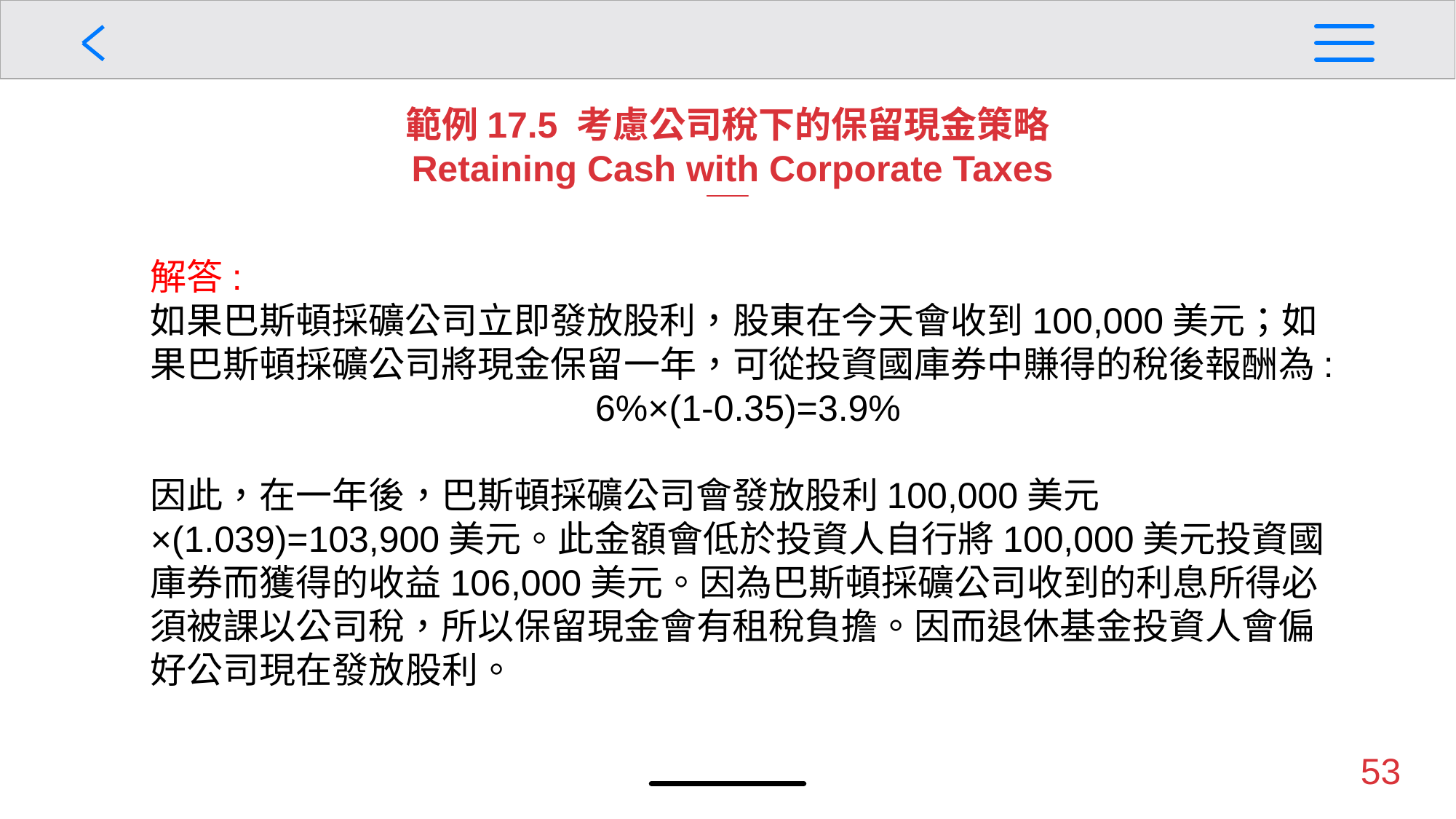

範例17.5 考慮公司稅下的保留現金策略
 Retaining Cash with Corporate Taxes
解答:
如果巴斯頓採礦公司立即發放股利，股東在今天會收到100,000美元；如果巴斯頓採礦公司將現金保留一年，可從投資國庫券中賺得的稅後報酬為:
6%×(1-0.35)=3.9%

因此，在一年後，巴斯頓採礦公司會發放股利100,000美元×(1.039)=103,900美元。此金額會低於投資人自行將100,000美元投資國庫券而獲得的收益106,000美元。因為巴斯頓採礦公司收到的利息所得必須被課以公司稅，所以保留現金會有租稅負擔。因而退休基金投資人會偏好公司現在發放股利。
53